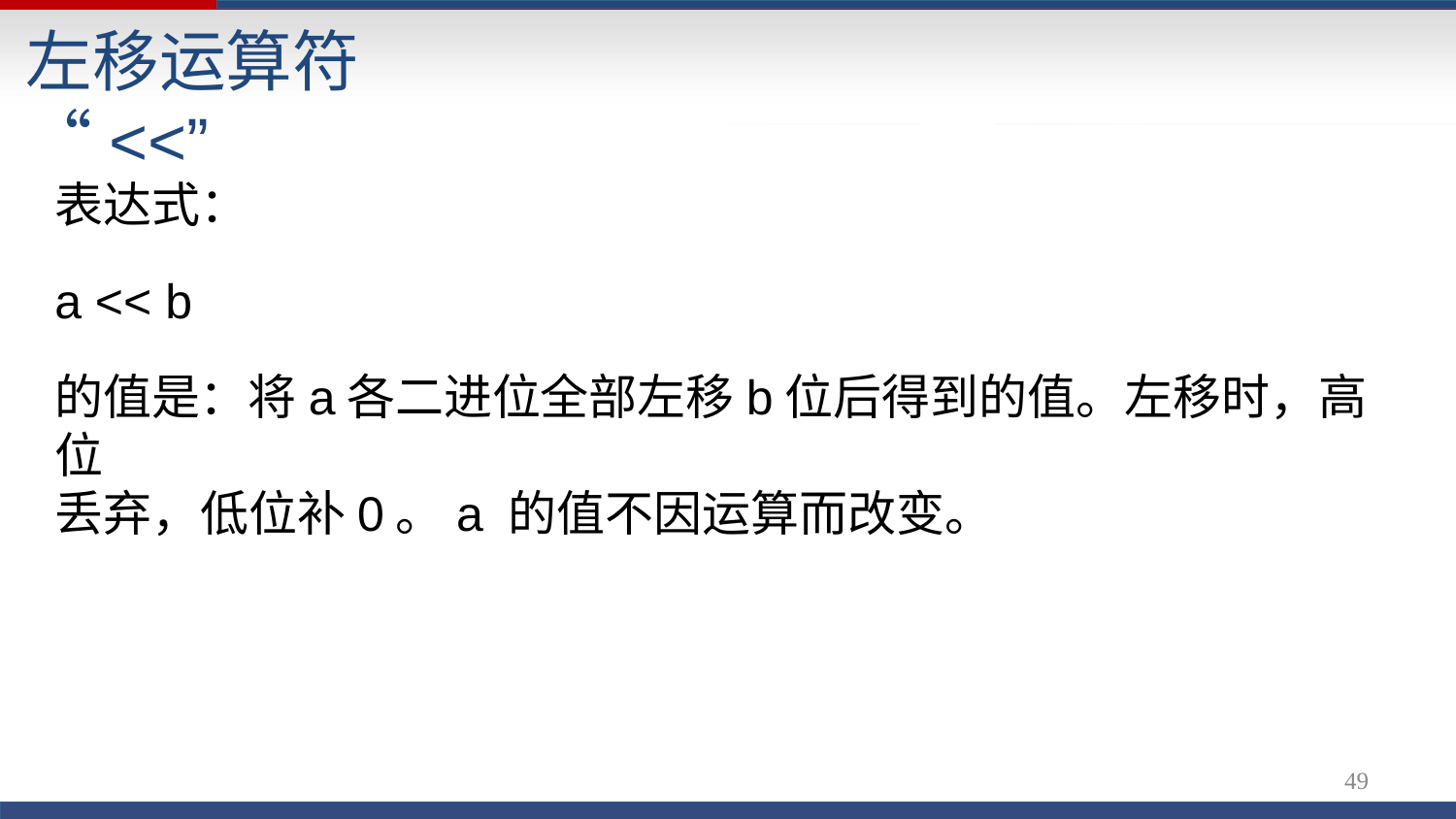

# 左移运算符 “<<”
表达式：

a << b

的值是：将a各二进位全部左移b位后得到的值。左移时，高位
丢弃，低位补0。a 的值不因运算而改变。
49